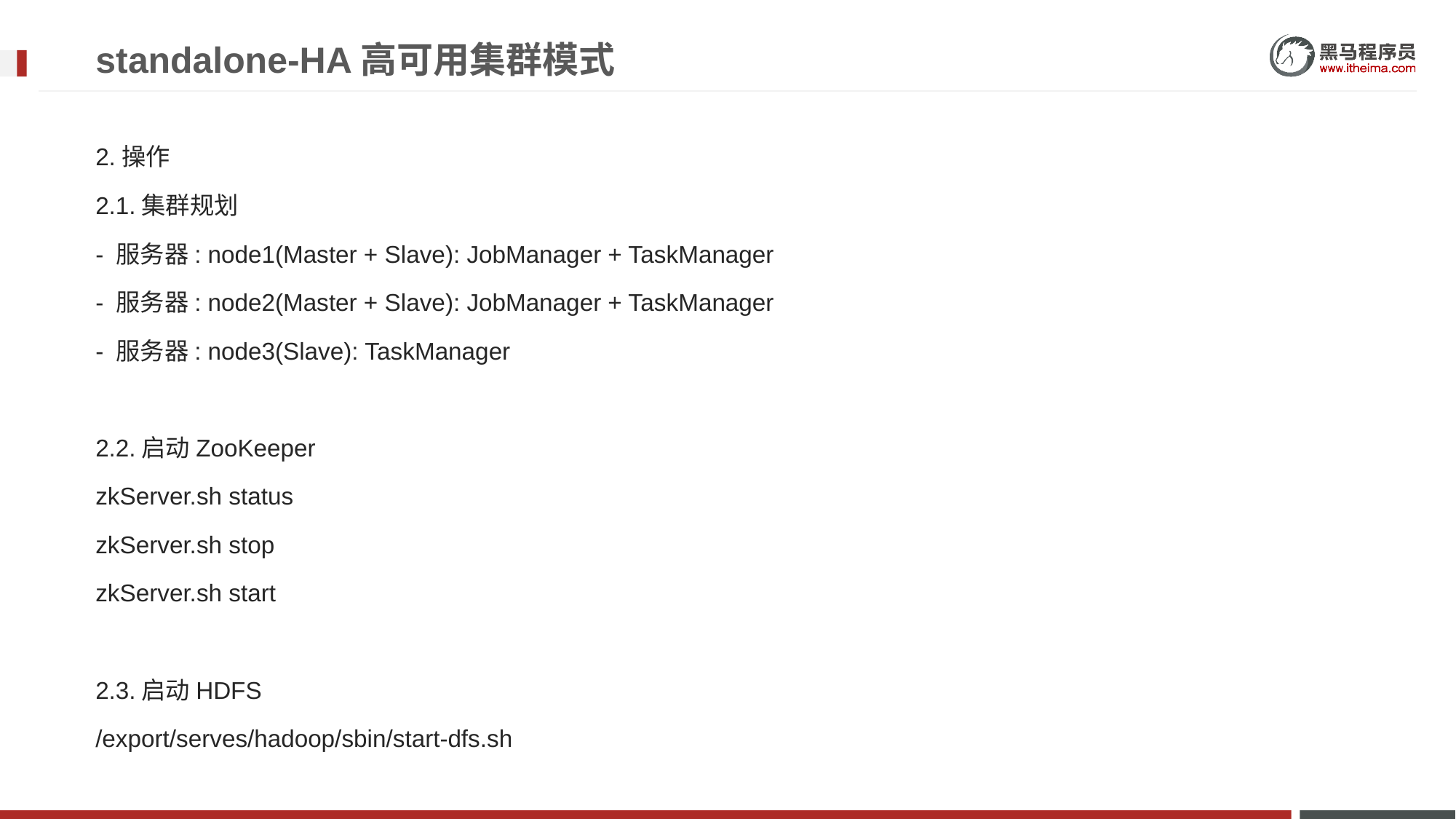

# standalone-HA高可用集群模式
2.操作
2.1.集群规划
- 服务器: node1(Master + Slave): JobManager + TaskManager
- 服务器: node2(Master + Slave): JobManager + TaskManager
- 服务器: node3(Slave): TaskManager

2.2.启动ZooKeeper
zkServer.sh status
zkServer.sh stop
zkServer.sh start

2.3.启动HDFS
/export/serves/hadoop/sbin/start-dfs.sh